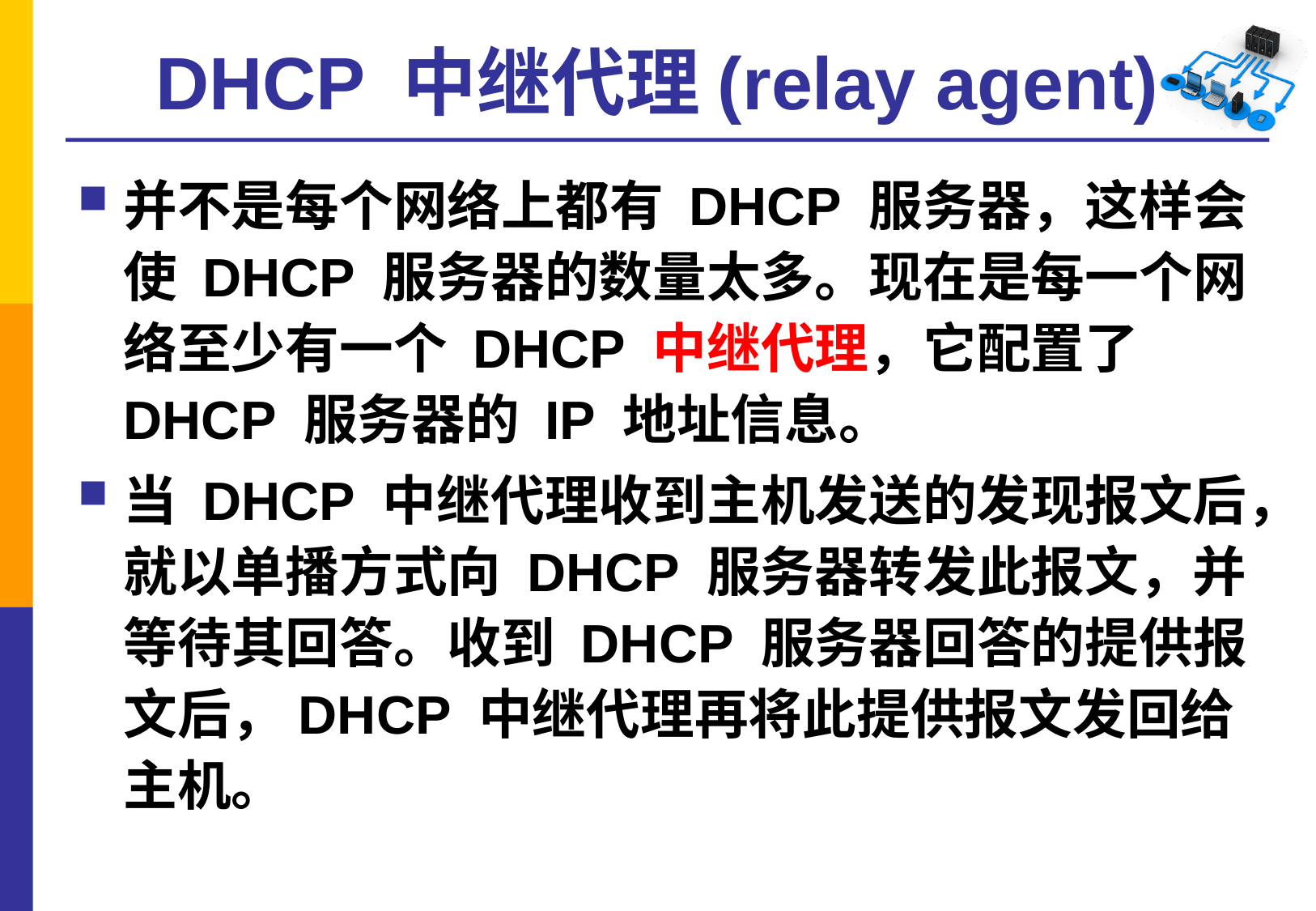

# DHCP 中继代理(relay agent)
并不是每个网络上都有 DHCP 服务器，这样会使 DHCP 服务器的数量太多。现在是每一个网络至少有一个 DHCP 中继代理，它配置了 DHCP 服务器的 IP 地址信息。
当 DHCP 中继代理收到主机发送的发现报文后，就以单播方式向 DHCP 服务器转发此报文，并等待其回答。收到 DHCP 服务器回答的提供报文后，DHCP 中继代理再将此提供报文发回给主机。